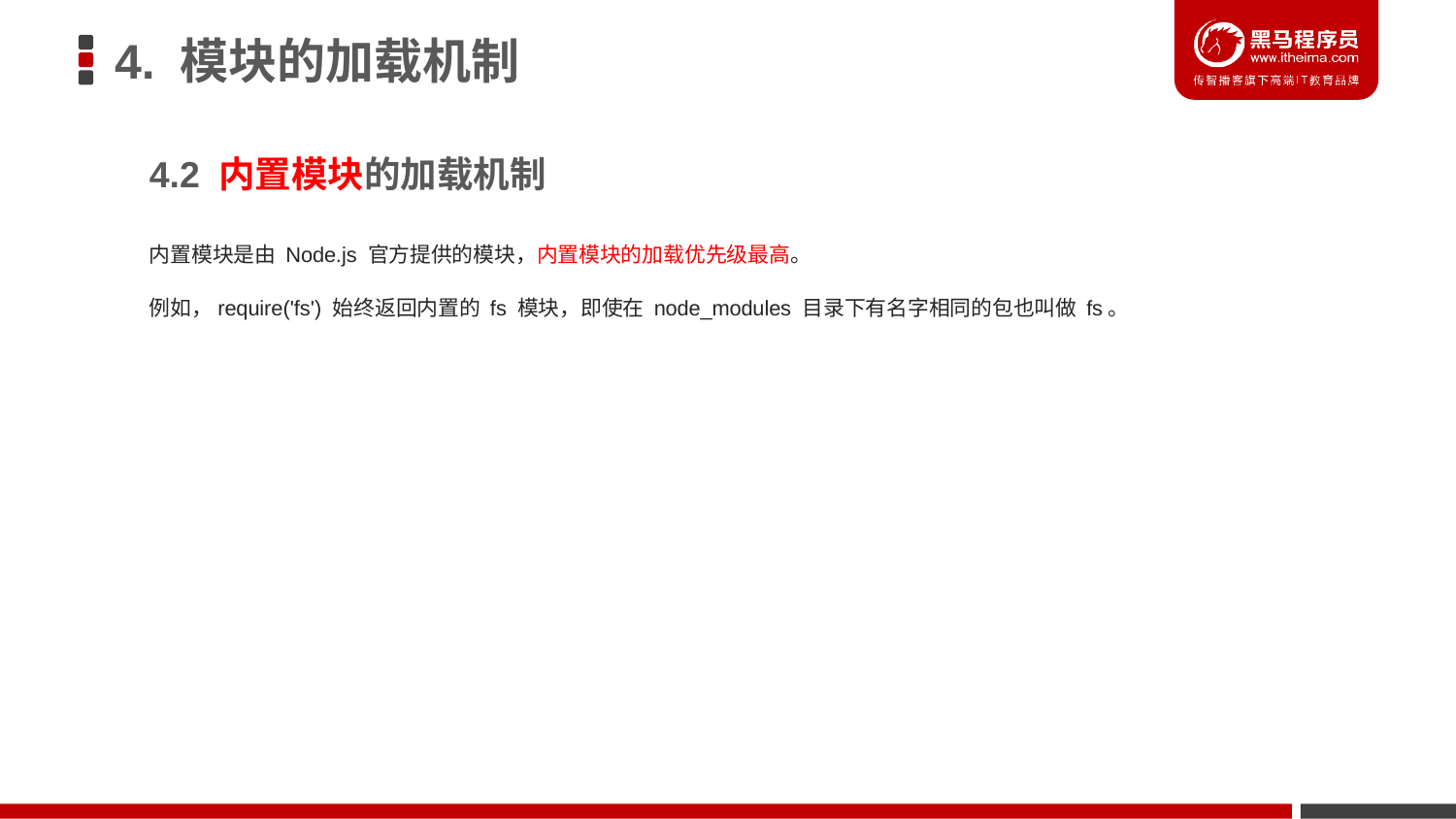

# 4. 模块的加载机制
4.2 内置模块的加载机制
内置模块是由 Node.js 官方提供的模块，内置模块的加载优先级最高。
例如，require('fs') 始终返回内置的 fs 模块，即使在 node_modules 目录下有名字相同的包也叫做 fs。